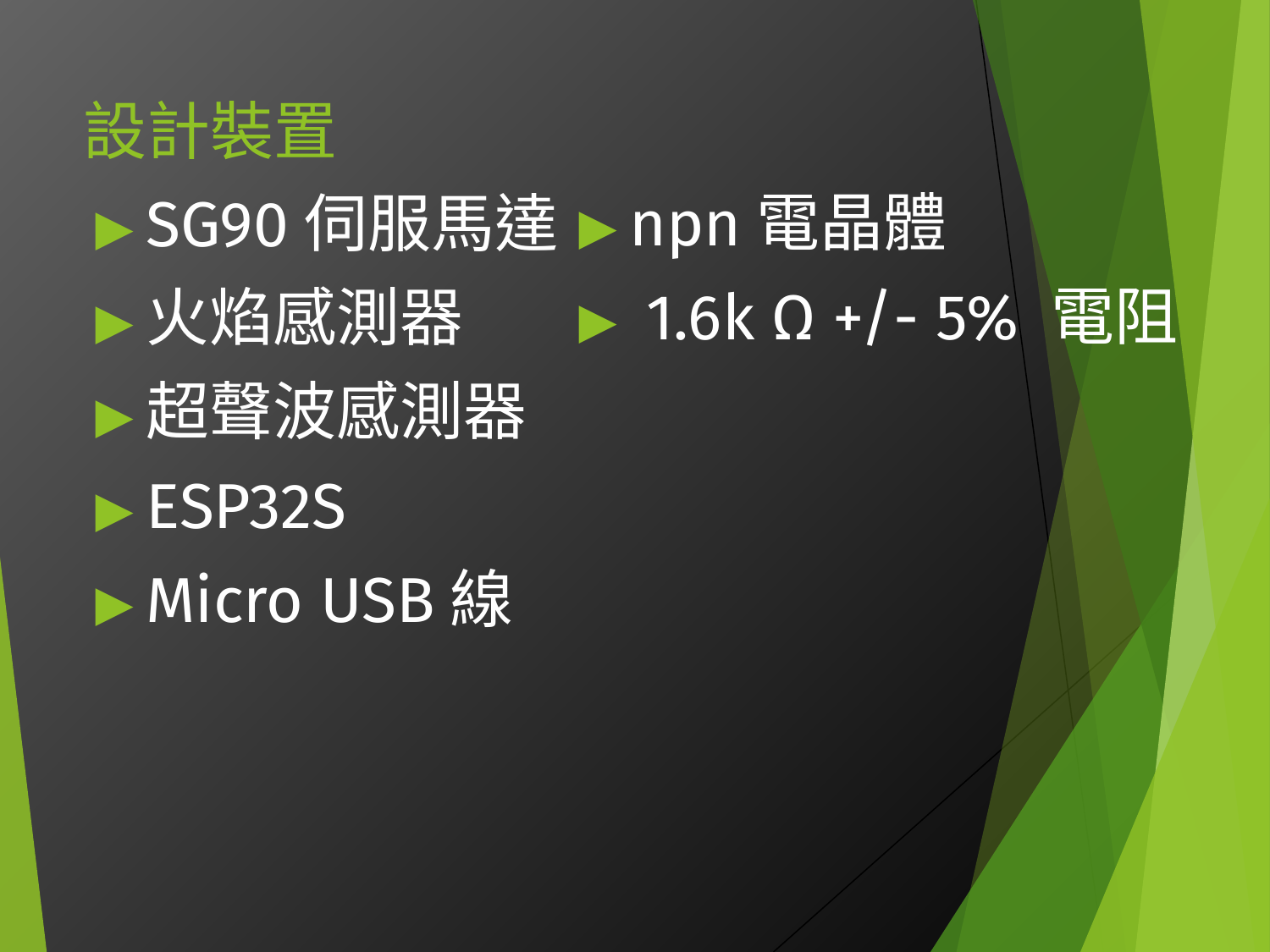

# 設計裝置
npn電晶體
 1.6k Ω +/- 5% 電阻
SG90伺服馬達
火焰感測器
超聲波感測器
ESP32S
Micro USB線